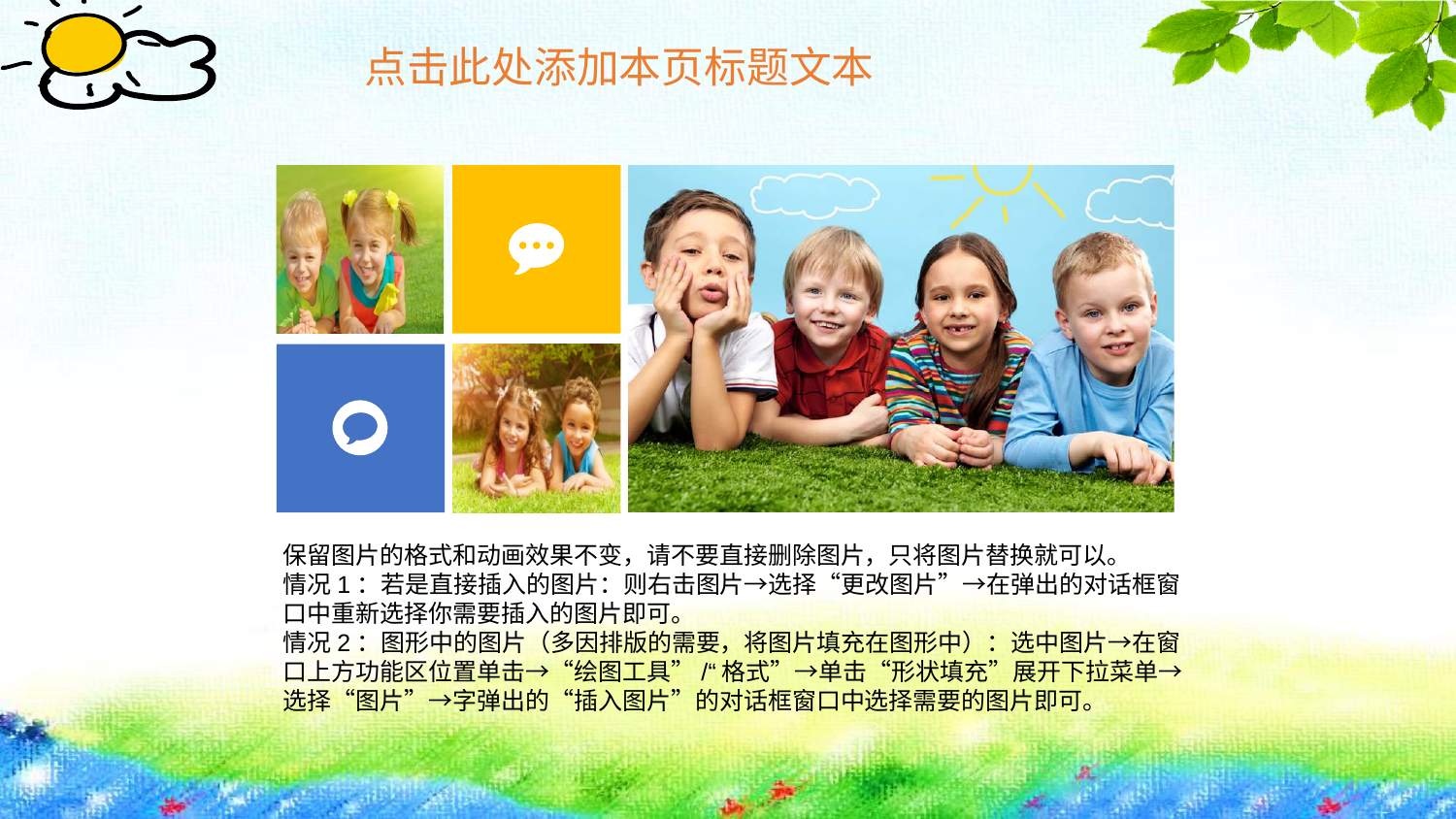

点击此处添加本页标题文本

保留图片的格式和动画效果不变，请不要直接删除图片，只将图片替换就可以。
情况1：若是直接插入的图片：则右击图片→选择“更改图片”→在弹出的对话框窗口中重新选择你需要插入的图片即可。
情况2：图形中的图片（多因排版的需要，将图片填充在图形中）：选中图片→在窗口上方功能区位置单击→“绘图工具”/“格式”→单击“形状填充”展开下拉菜单→选择“图片”→字弹出的“插入图片”的对话框窗口中选择需要的图片即可。